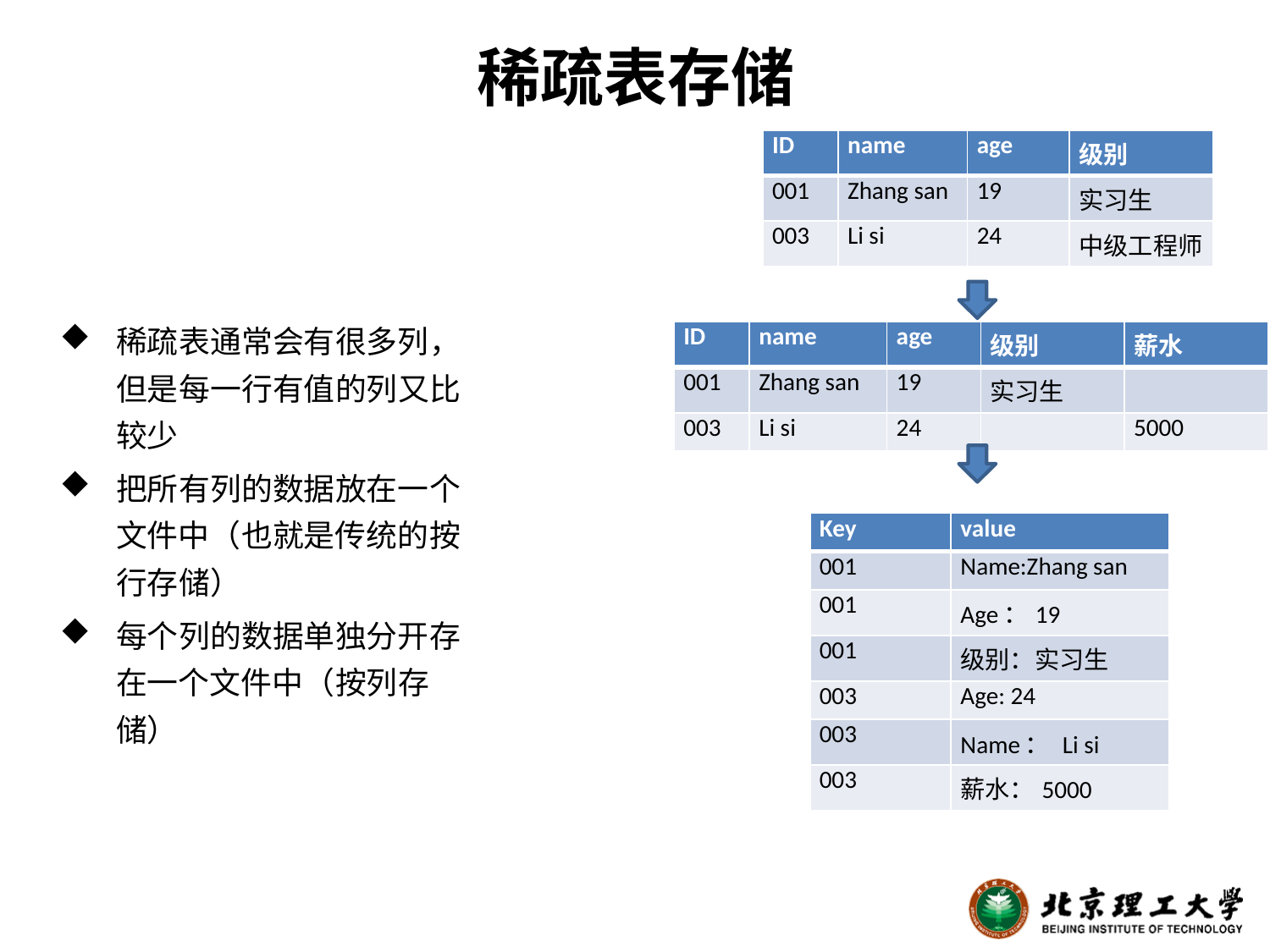

# 稀疏表存储
| ID | name | age | 级别 |
| --- | --- | --- | --- |
| 001 | Zhang san | 19 | 实习生 |
| 003 | Li si | 24 | 中级工程师 |

稀疏表通常会有很多列，但是每一行有值的列又比较少
把所有列的数据放在一个文件中（也就是传统的按行存储）
每个列的数据单独分开存在一个文件中（按列存储）

| ID | name | age | 级别 | 薪水 |
| --- | --- | --- | --- | --- |
| 001 | Zhang san | 19 | 实习生 |  |
| 003 | Li si | 24 |  | 5000 |

| Key | value |
| --- | --- |
| 001 | Name:Zhang san |
| 001 | Age：19 |
| 001 | 级别：实习生 |
| 003 | Age: 24 |
| 003 | Name： Li si |
| 003 | 薪水：5000 |